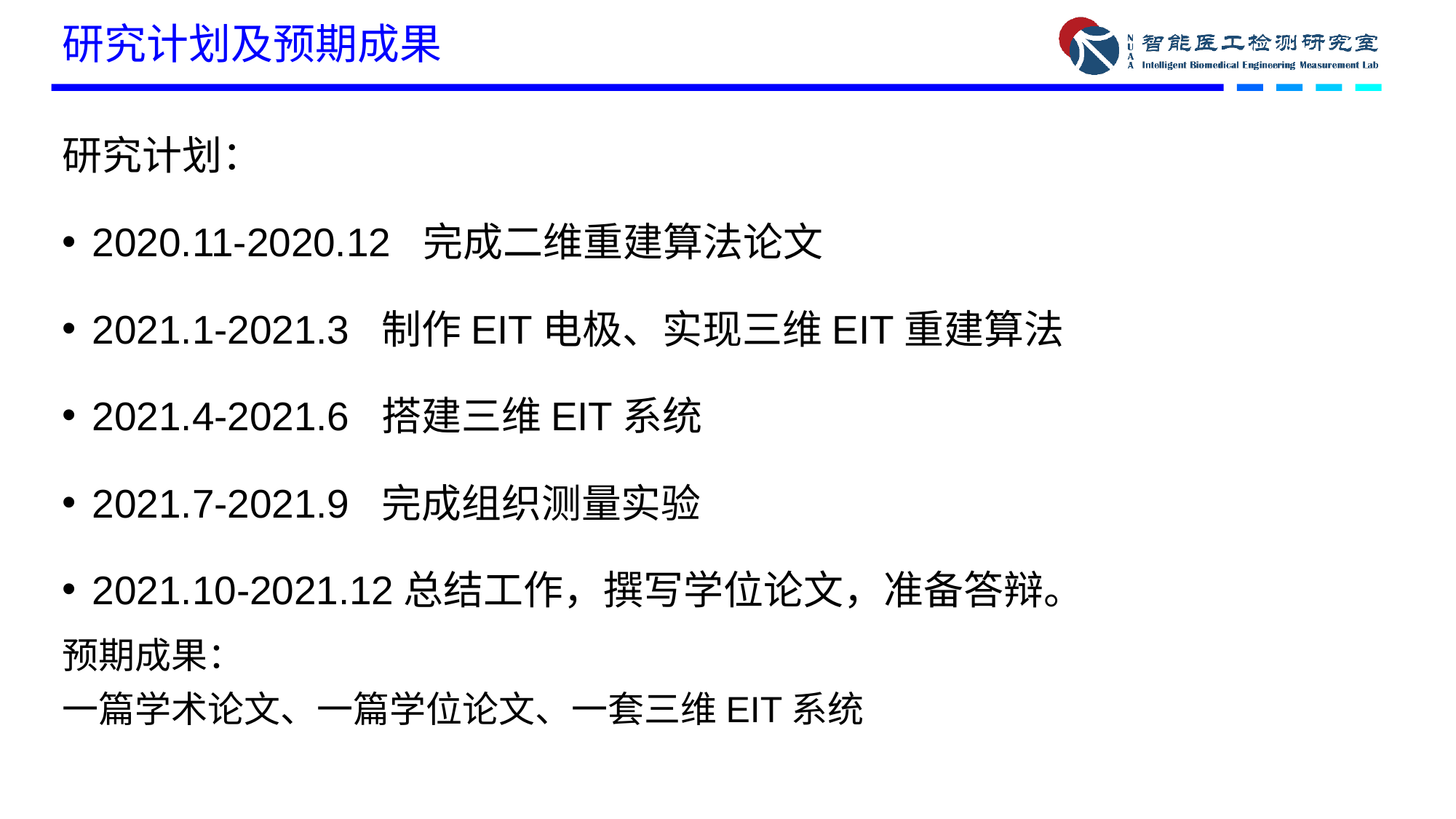

# 研究计划及预期成果
研究计划：
2020.11-2020.12  完成二维重建算法论文
2021.1-2021.3  制作EIT电极、实现三维EIT重建算法
2021.4-2021.6  搭建三维EIT系统
2021.7-2021.9  完成组织测量实验
2021.10-2021.12总结工作，撰写学位论文，准备答辩。

预期成果：
一篇学术论文、一篇学位论文、一套三维EIT系统